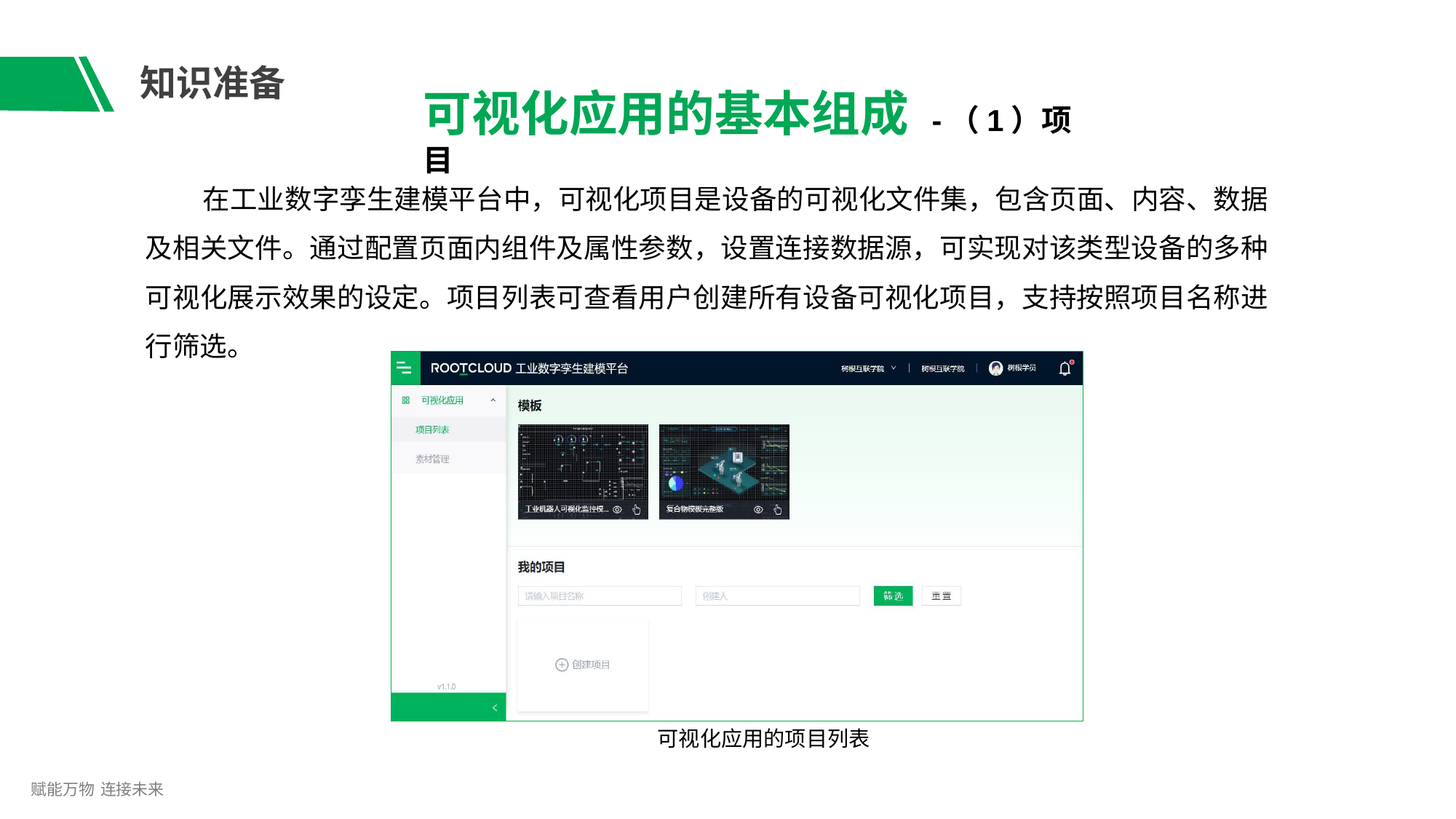

# 知识准备
可视化应用的基本组成 -（1）项目
在工业数字孪生建模平台中，可视化项目是设备的可视化文件集，包含页面、内容、数据 及相关文件。通过配置页面内组件及属性参数，设置连接数据源，可实现对该类型设备的多种 可视化展示效果的设定。项目列表可查看用户创建所有设备可视化项目，支持按照项目名称进 行筛选。

可视化应用的项目列表
赋能万物 连接未来